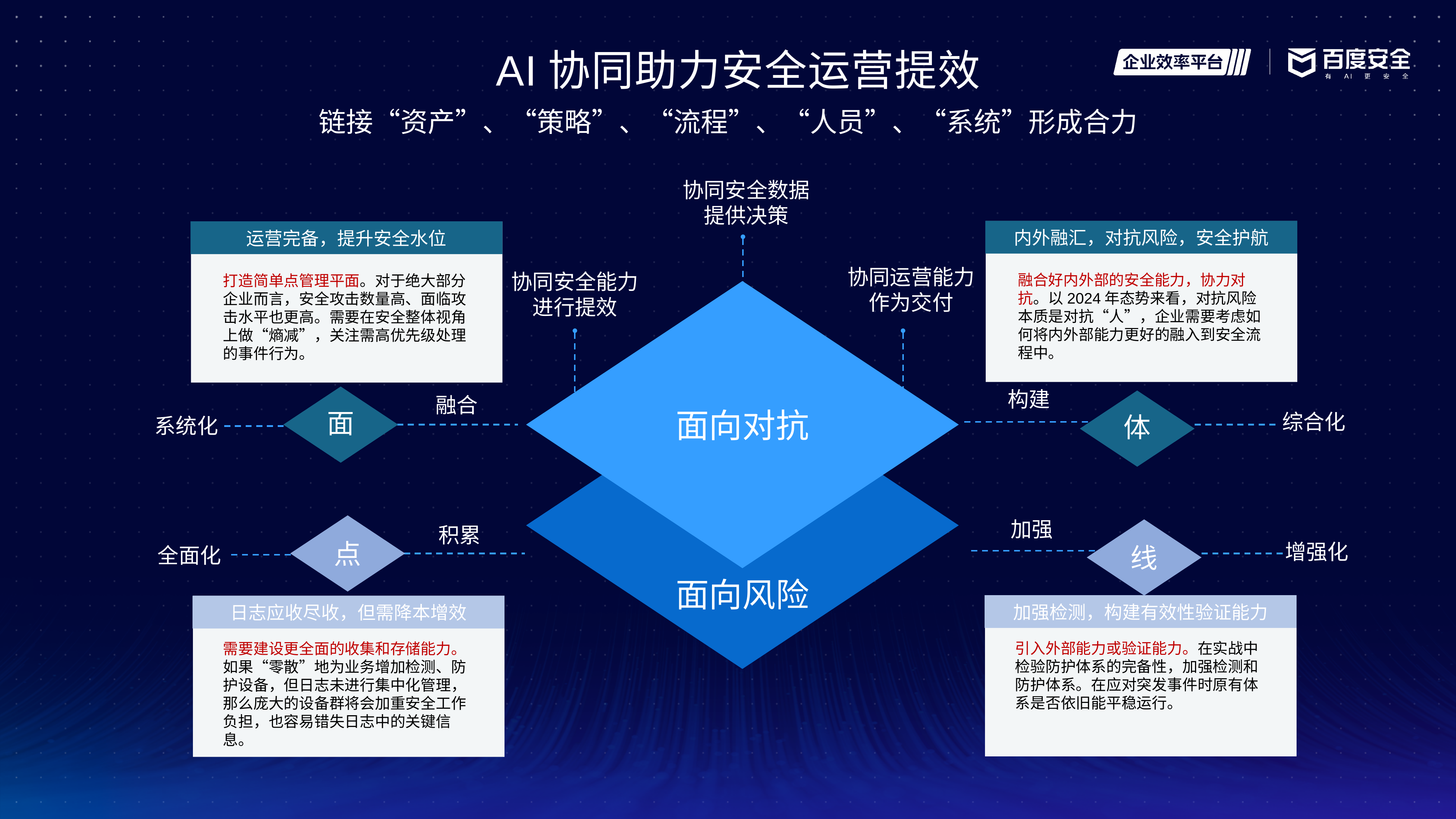

AI协同助力安全运营提效
链接“资产”、“策略”、“流程”、“人员”、“系统”形成合力
协同安全数据提供决策
内外融汇，对抗风险，安全护航

运营完备，提升安全水位

协同运营能力作为交付
协同安全能力进行提效
融合好内外部的安全能力，协力对抗。以2024年态势来看，对抗风险本质是对抗“人”，企业需要考虑如何将内外部能力更好的融入到安全流程中。
打造简单点管理平面。对于绝大部分企业而言，安全攻击数量高、面临攻击水平也更高。需要在安全整体视角上做“熵减”，关注需高优先级处理的事件行为。

构建

融合

面向对抗
面
综合化
体
系统化
加强

积累

点
增强化
线
全面化
面向风险
加强检测，构建有效性验证能力

日志应收尽收，但需降本增效

引入外部能力或验证能力。在实战中检验防护体系的完备性，加强检测和防护体系。在应对突发事件时原有体系是否依旧能平稳运行。
需要建设更全面的收集和存储能力。如果“零散”地为业务增加检测、防护设备，但日志未进行集中化管理，那么庞大的设备群将会加重安全工作负担，也容易错失日志中的关键信息。